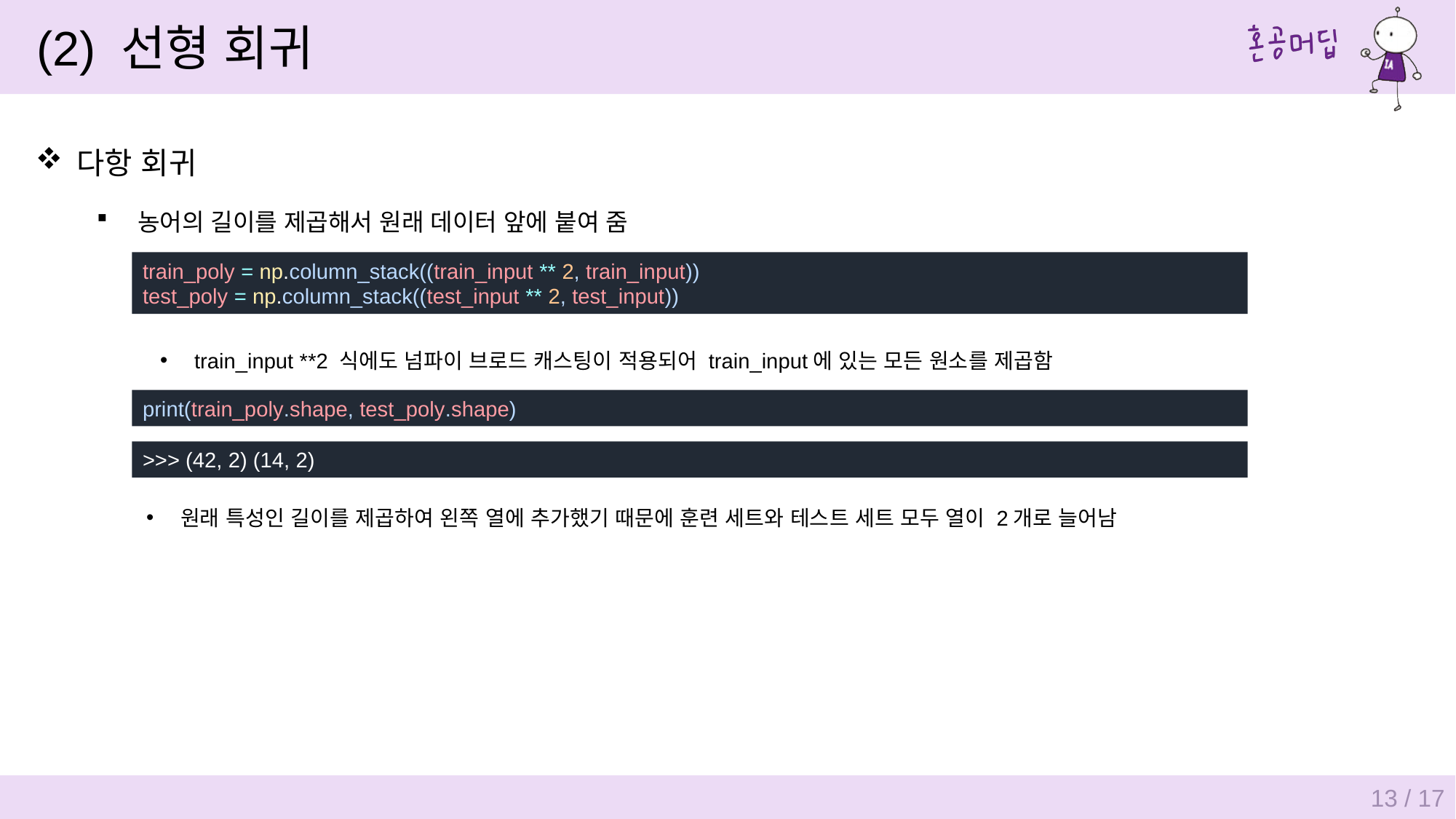

(2) 선형 회귀
다항 회귀
농어의 길이를 제곱해서 원래 데이터 앞에 붙여 줌
train_poly = np.column_stack((train_input ** 2, train_input))
test_poly = np.column_stack((test_input ** 2, test_input))
train_input **2 식에도 넘파이 브로드 캐스팅이 적용되어 train_input에 있는 모든 원소를 제곱함
print(train_poly.shape, test_poly.shape)
>>> (42, 2) (14, 2)
원래 특성인 길이를 제곱하여 왼쪽 열에 추가했기 때문에 훈련 세트와 테스트 세트 모두 열이 2개로 늘어남
13 / 17